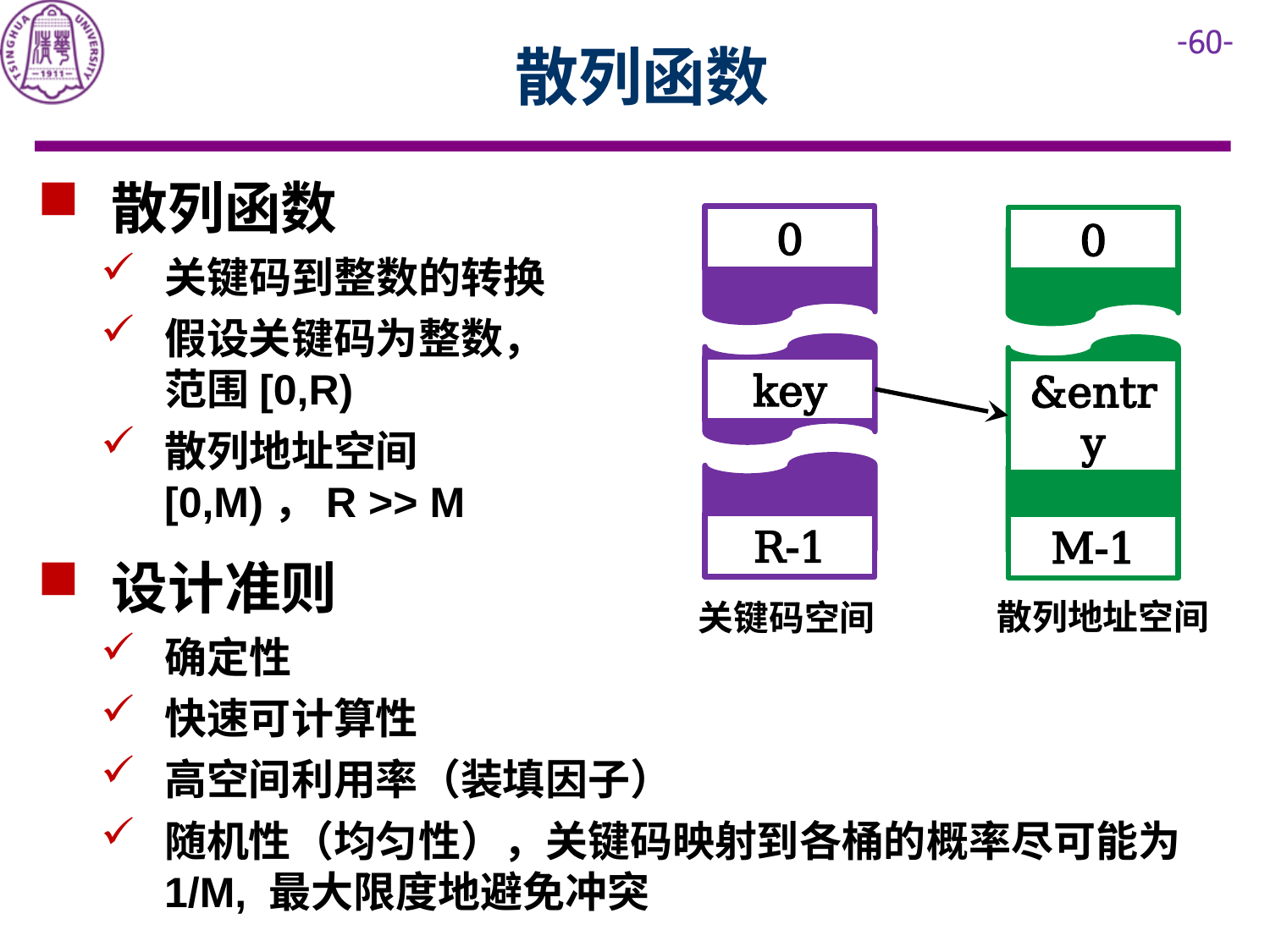

# 散列函数
 散列函数
关键码到整数的转换
假设关键码为整数，范围[0,R)
散列地址空间[0,M)，R >> M
0
0

key
&entry

R-1
M-1
 设计准则
确定性
快速可计算性
高空间利用率（装填因子）
随机性（均匀性），关键码映射到各桶的概率尽可能为1/M, 最大限度地避免冲突
散列地址空间
关键码空间